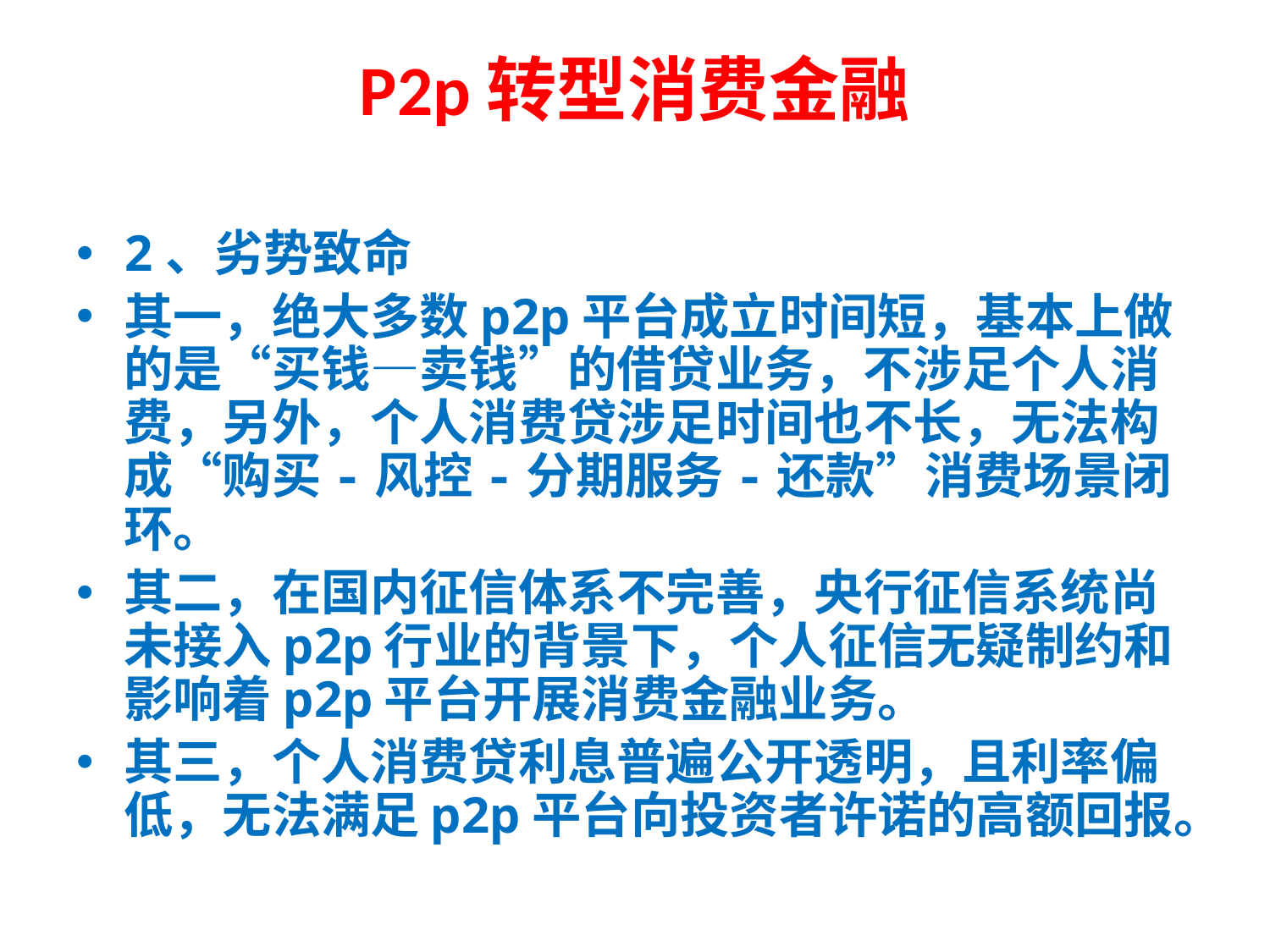

# P2p转型消费金融
2、劣势致命
其一，绝大多数p2p平台成立时间短，基本上做的是“买钱—卖钱”的借贷业务，不涉足个人消费，另外，个人消费贷涉足时间也不长，无法构成“购买-风控-分期服务-还款”消费场景闭环。
其二，在国内征信体系不完善，央行征信系统尚未接入p2p行业的背景下，个人征信无疑制约和影响着p2p平台开展消费金融业务。
其三，个人消费贷利息普遍公开透明，且利率偏低，无法满足p2p平台向投资者许诺的高额回报。